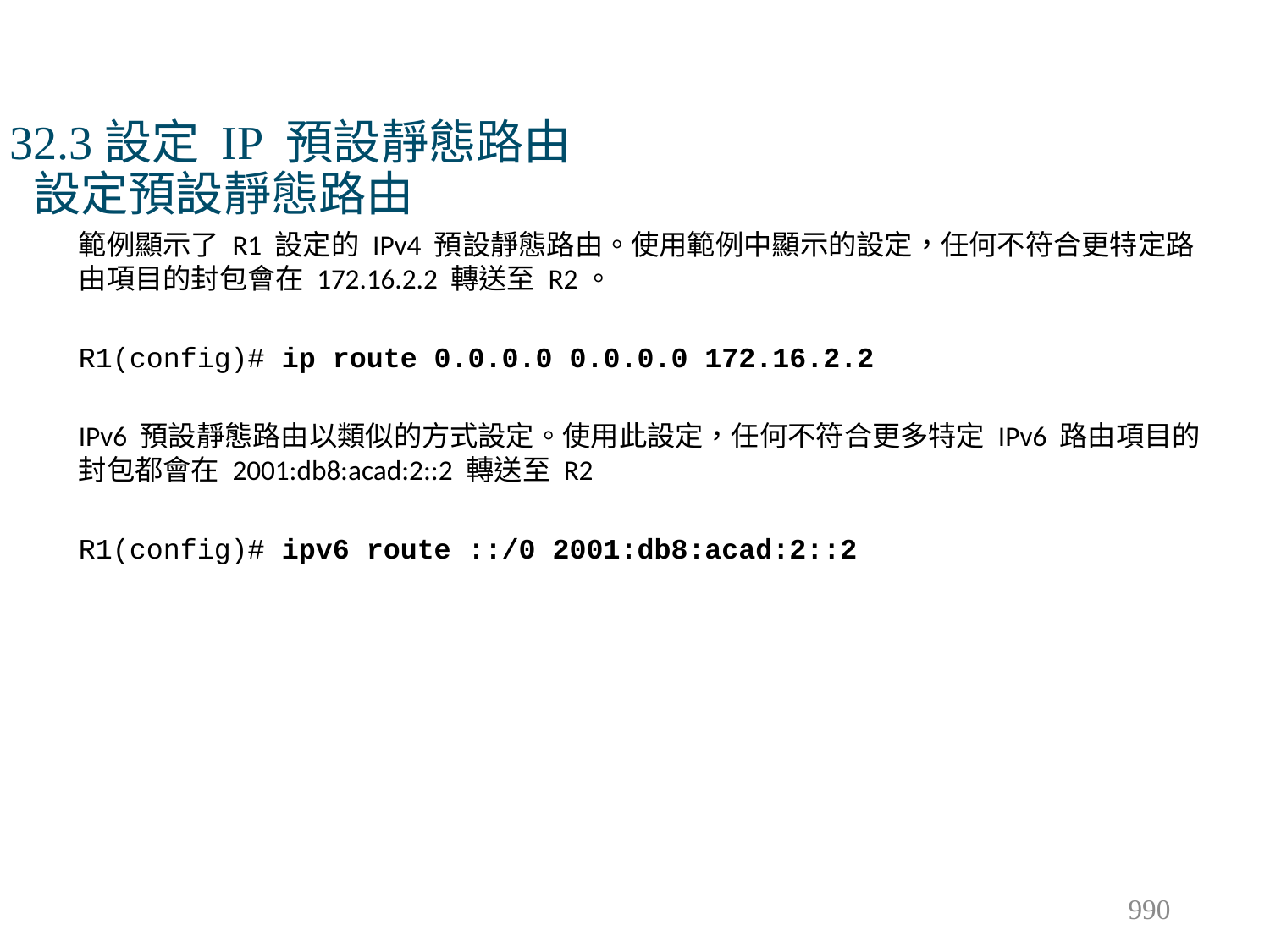

# 32.3設定 IP 預設靜態路由 設定預設靜態路由
範例顯示了 R1 設定的 IPv4 預設靜態路由。使用範例中顯示的設定，任何不符合更特定路由項目的封包會在 172.16.2.2 轉送至 R2。

R1(config)# ip route 0.0.0.0 0.0.0.0 172.16.2.2

IPv6 預設靜態路由以類似的方式設定。使用此設定，任何不符合更多特定 IPv6 路由項目的封包都會在 2001:db8:acad:2::2 轉送至 R2

R1(config)# ipv6 route ::/0 2001:db8:acad:2::2

990